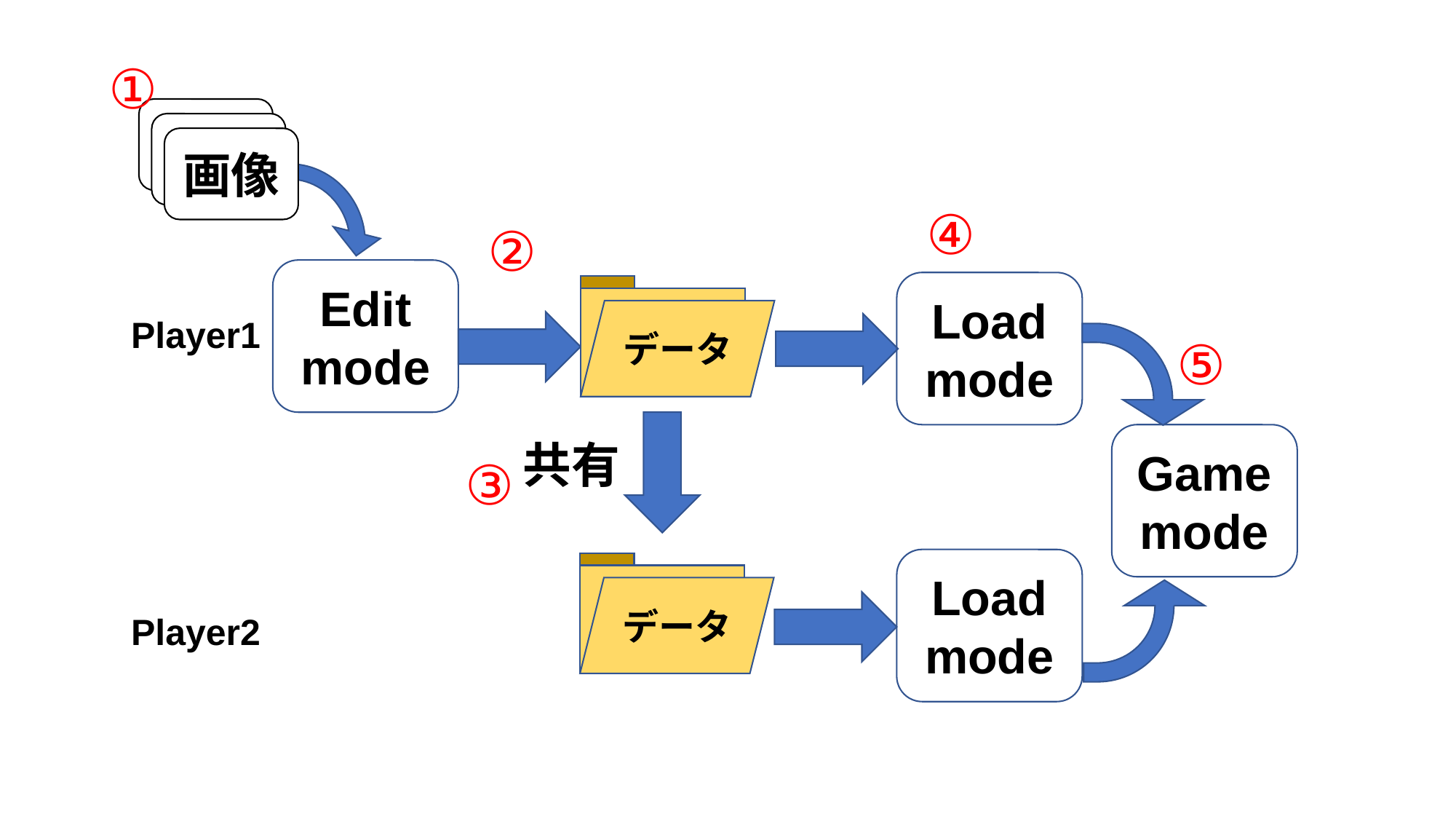

①
画像
画像
画像

④
②
Edit
mode
Load
mode

データ
Player1

⑤

Game
mode
共有
③
Load
mode

データ

Player2